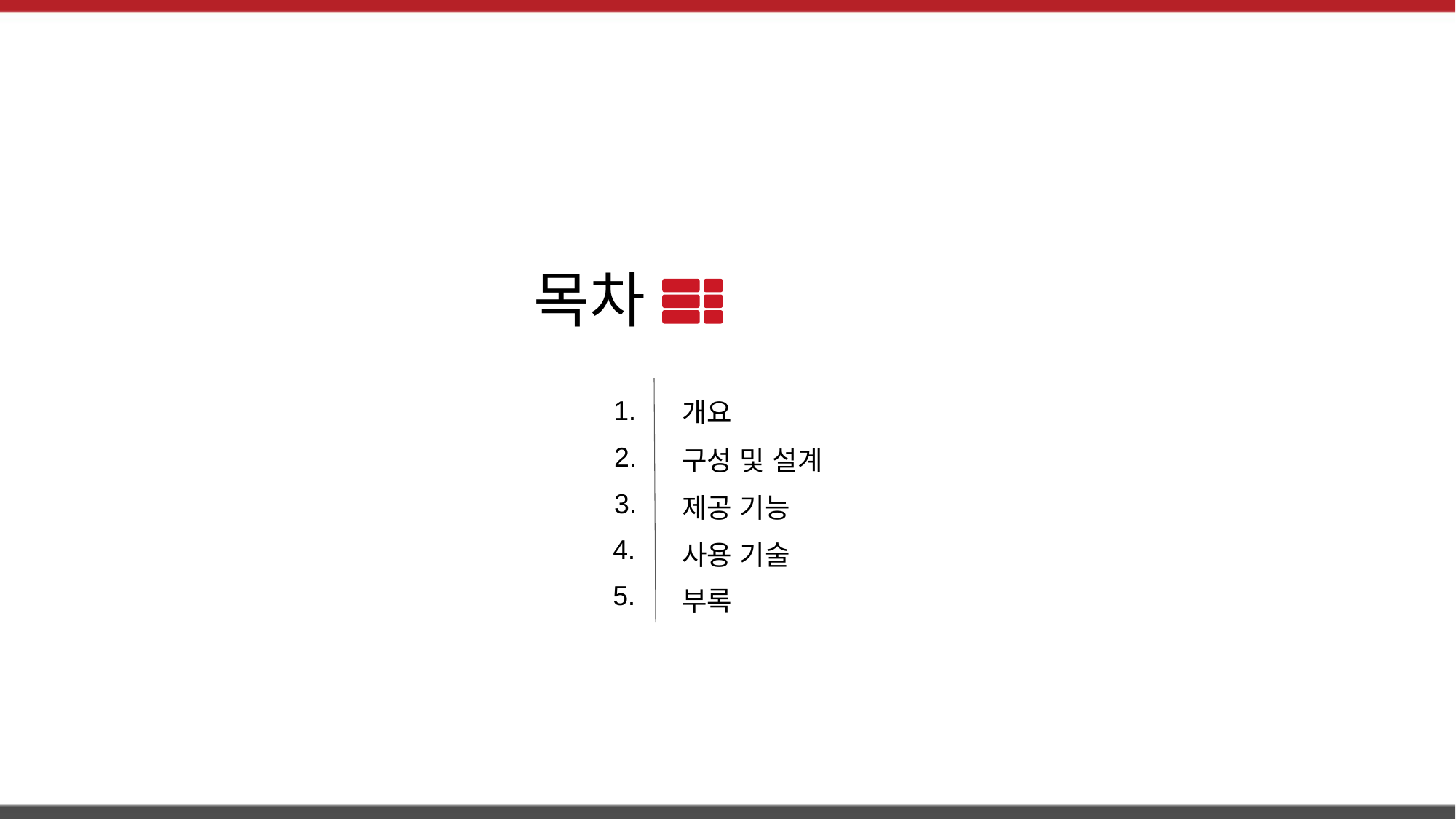

목차

1.
개요
2.
구성 및 설계
3.
제공 기능
4.
사용 기술
5.
부록